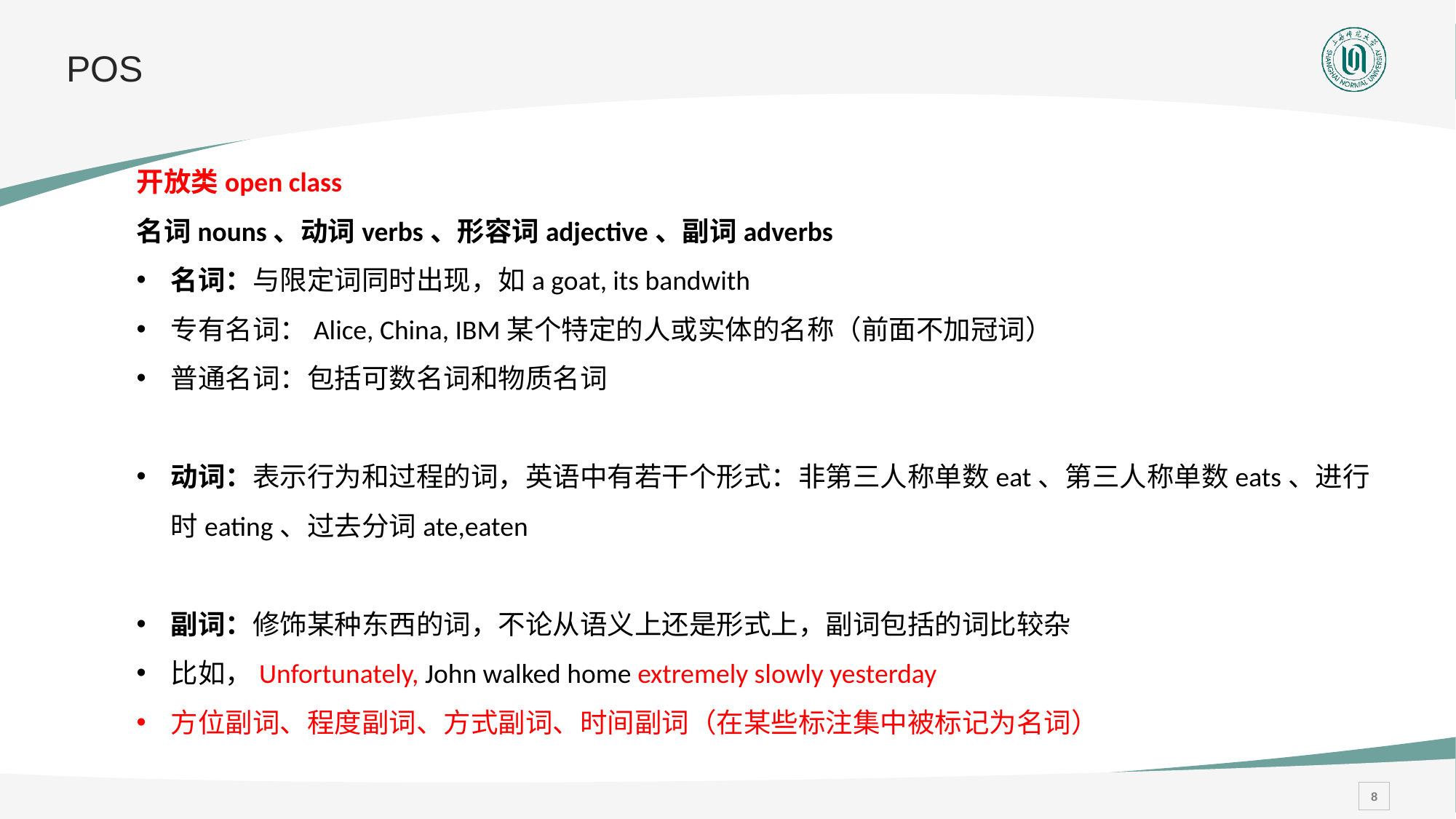

# POS
开放类open class
名词nouns、动词verbs、形容词adjective、副词adverbs
名词：与限定词同时出现，如a goat, its bandwith
专有名词：Alice, China, IBM某个特定的人或实体的名称（前面不加冠词）
普通名词：包括可数名词和物质名词

动词：表示行为和过程的词，英语中有若干个形式：非第三人称单数eat、第三人称单数eats、进行时eating、过去分词ate,eaten

副词：修饰某种东西的词，不论从语义上还是形式上，副词包括的词比较杂
比如，Unfortunately, John walked home extremely slowly yesterday
方位副词、程度副词、方式副词、时间副词（在某些标注集中被标记为名词）